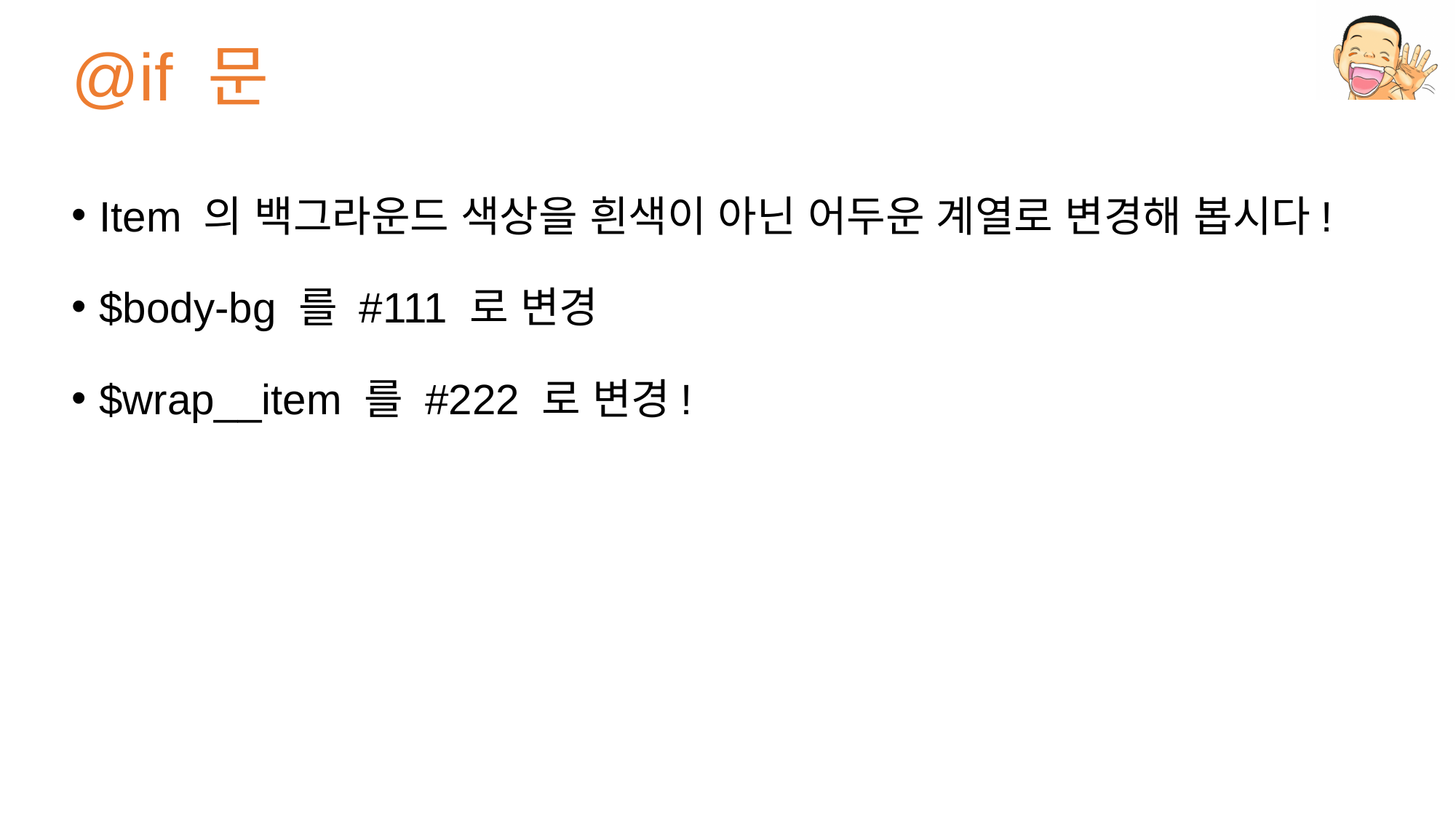

# @if 문
Item 의 백그라운드 색상을 흰색이 아닌 어두운 계열로 변경해 봅시다!
$body-bg 를 #111 로 변경
$wrap__item 를 #222 로 변경!